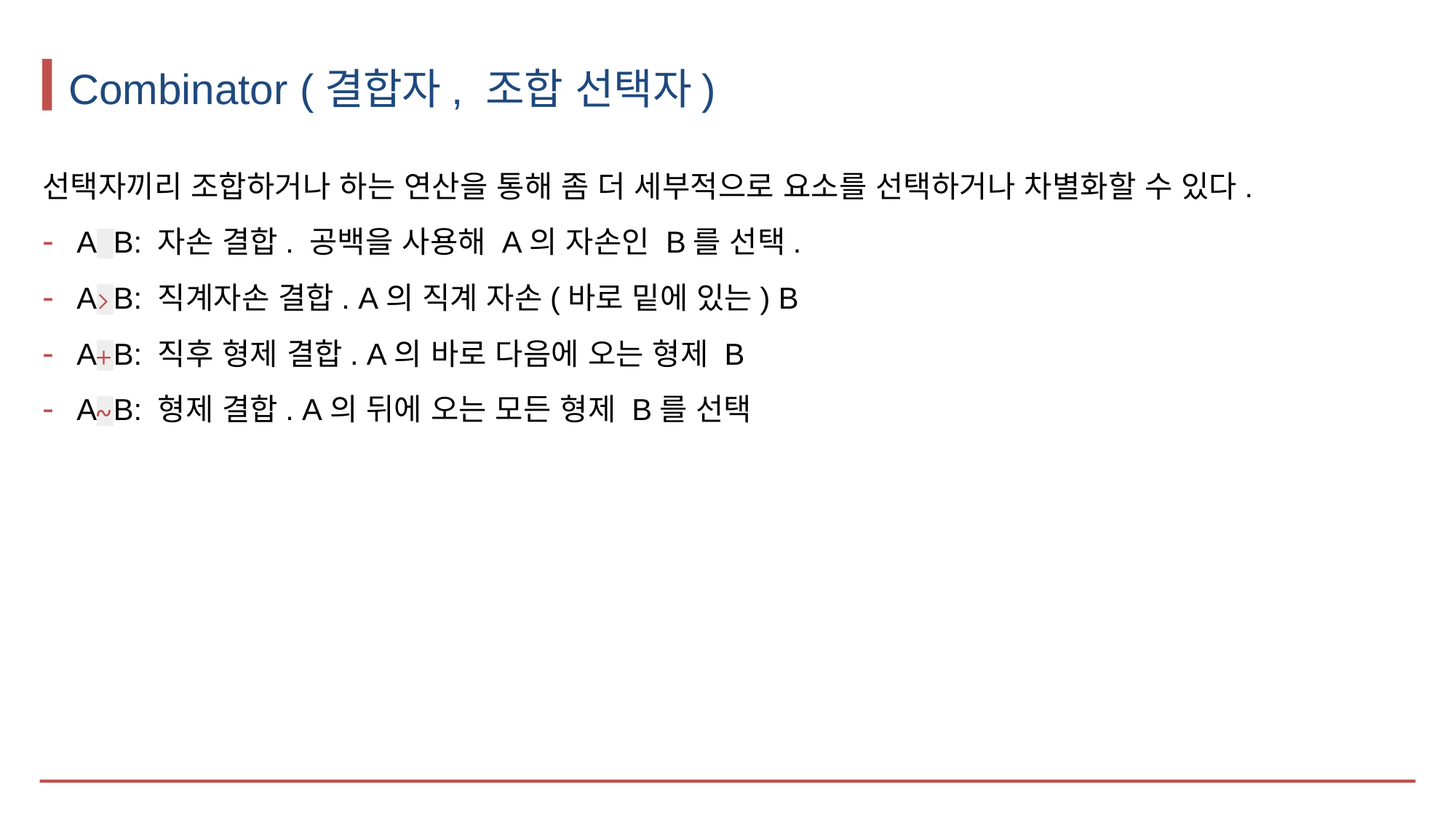

# Combinator (결합자, 조합 선택자)
선택자끼리 조합하거나 하는 연산을 통해 좀 더 세부적으로 요소를 선택하거나 차별화할 수 있다.
A B: 자손 결합. 공백을 사용해 A의 자손인 B를 선택.
A>B: 직계자손 결합. A의 직계 자손(바로 밑에 있는) B
A+B: 직후 형제 결합. A의 바로 다음에 오는 형제 B
A~B: 형제 결합. A의 뒤에 오는 모든 형제 B를 선택